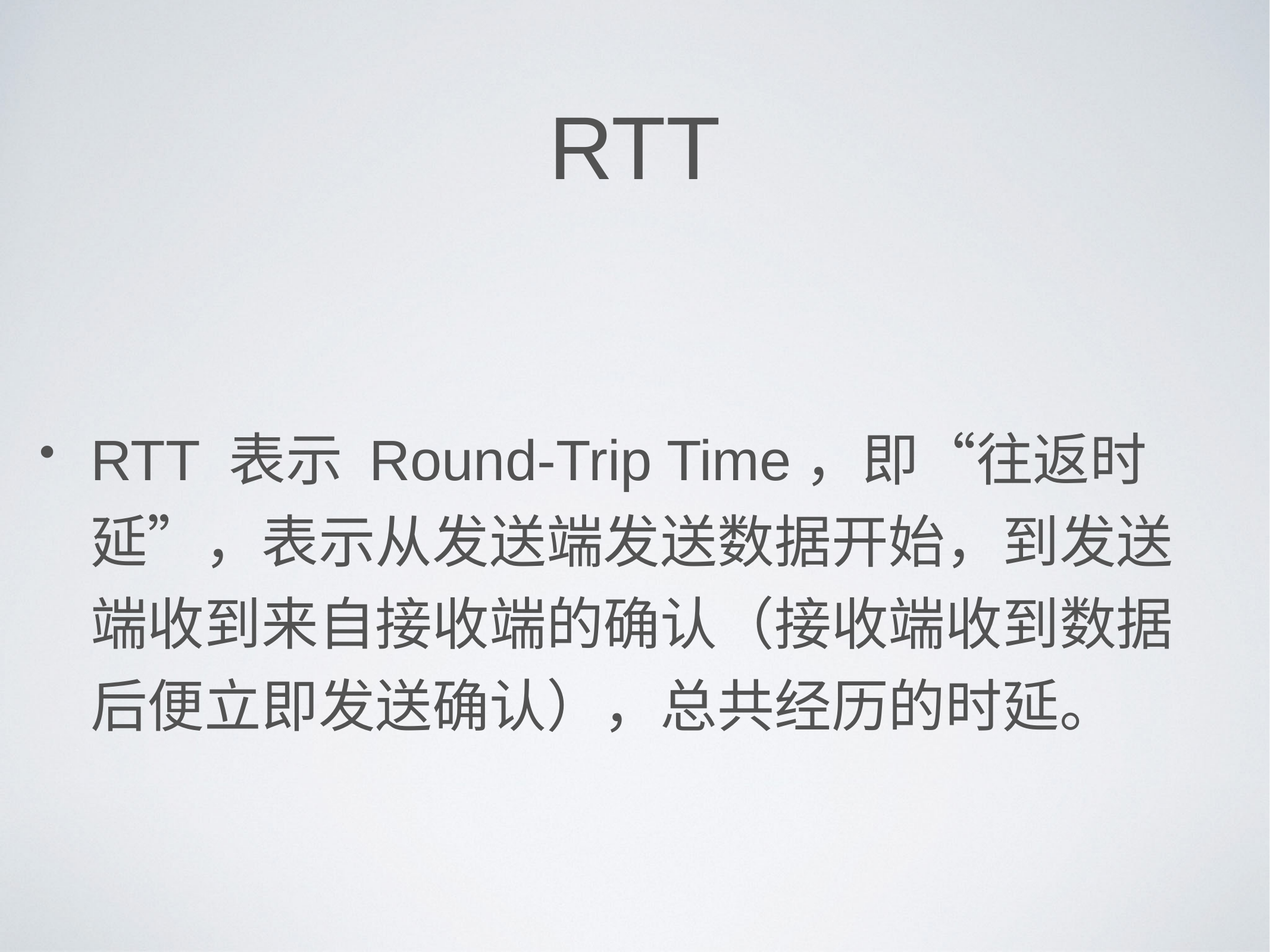

# RTT
RTT 表示 Round-Trip Time，即“往返时延”，表示从发送端发送数据开始，到发送端收到来自接收端的确认（接收端收到数据后便立即发送确认），总共经历的时延。
31